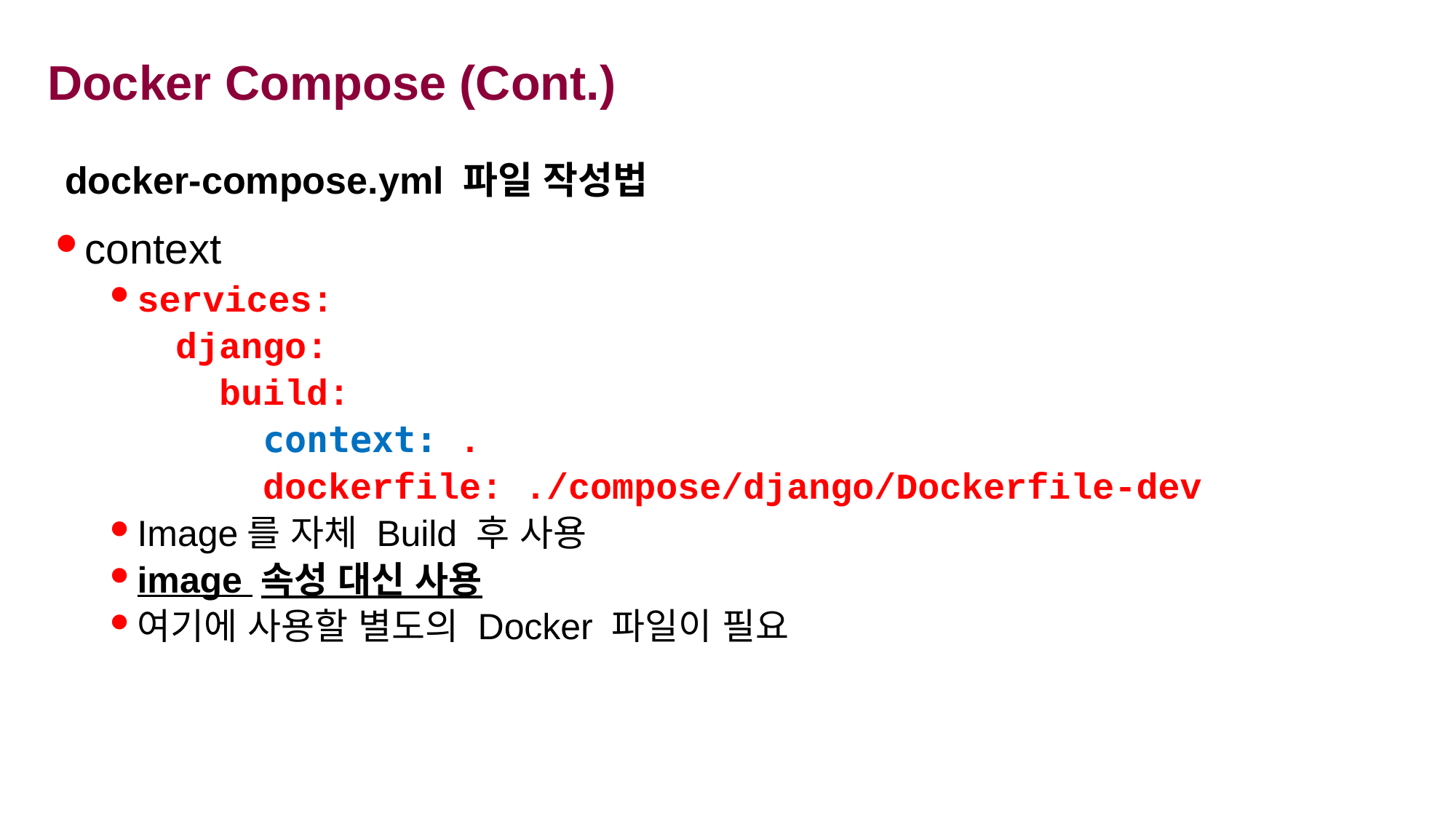

# Docker Compose (Cont.)
docker-compose.yml 파일 작성법
context
services:
   django:
     build:
       context: .
       dockerfile: ./compose/django/Dockerfile-dev
Image를 자체 Build 후 사용
image 속성 대신 사용
여기에 사용할 별도의 Docker 파일이 필요